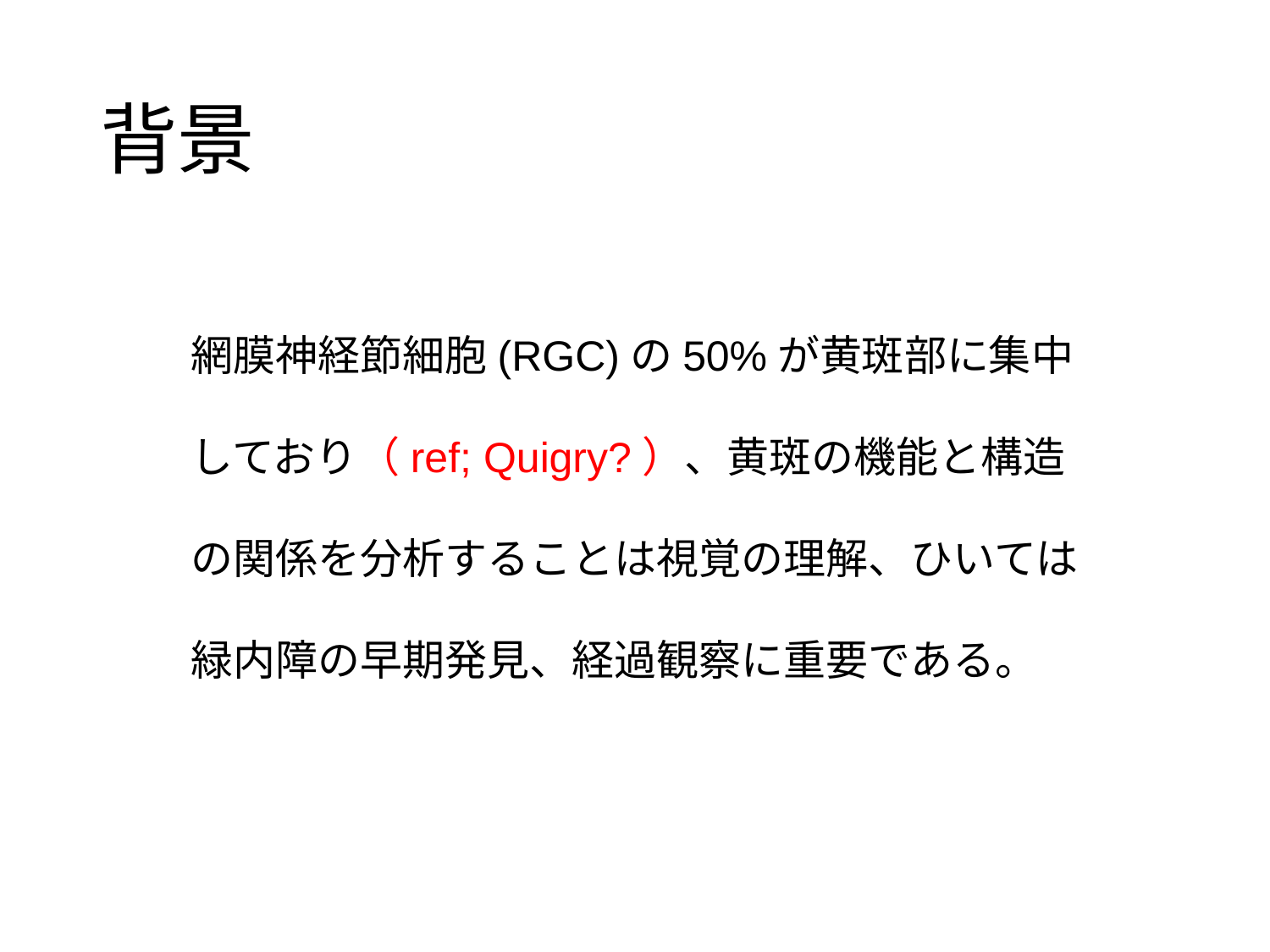

# 背景
網膜神経節細胞(RGC)の50%が黄斑部に集中しており（ref; Quigry?）、黄斑の機能と構造の関係を分析することは視覚の理解、ひいては緑内障の早期発見、経過観察に重要である。